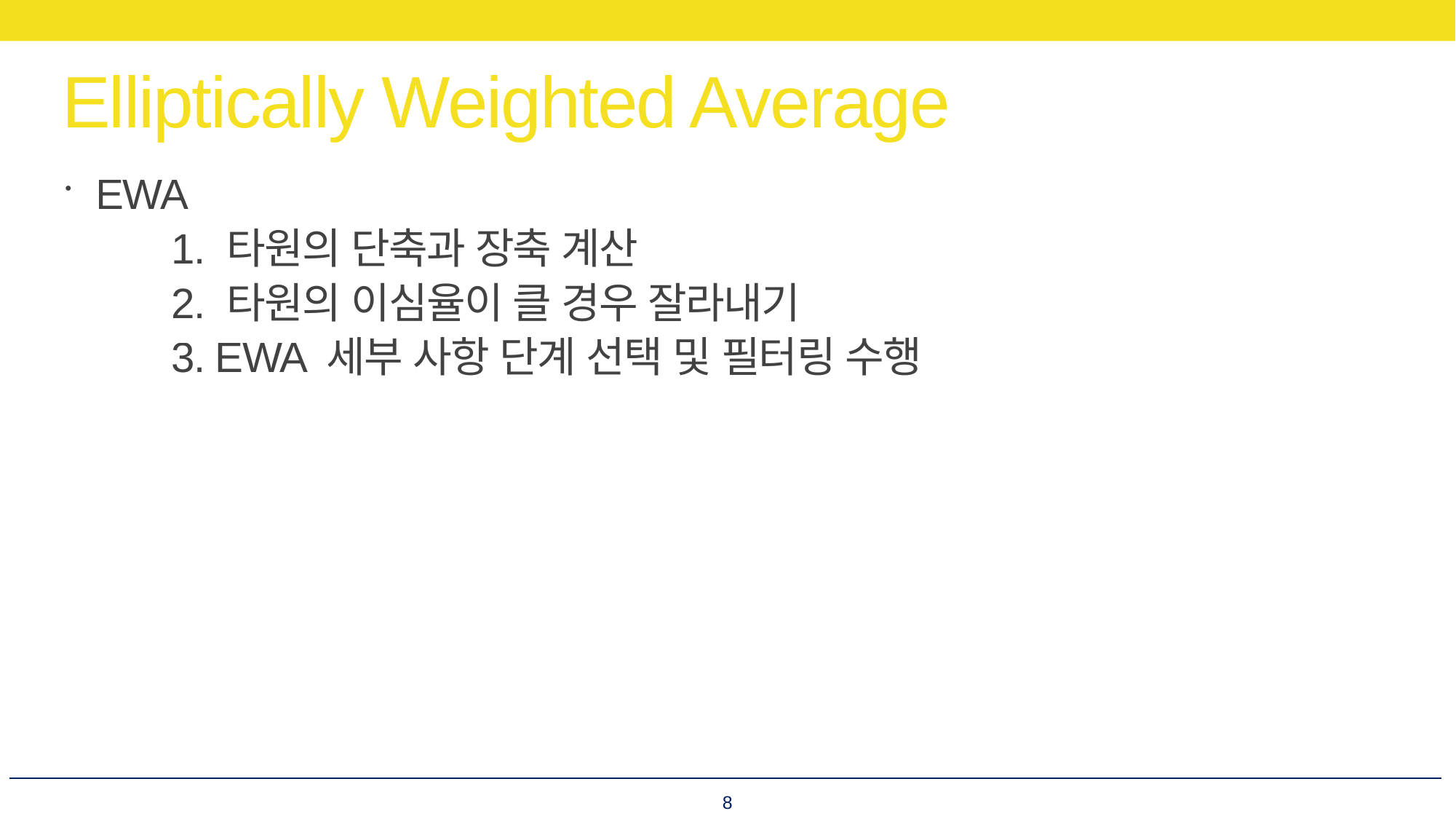

# Elliptically Weighted Average
EWA
	1. 타원의 단축과 장축 계산
	2. 타원의 이심율이 클 경우 잘라내기
	3. EWA 세부 사항 단계 선택 및 필터링 수행

8